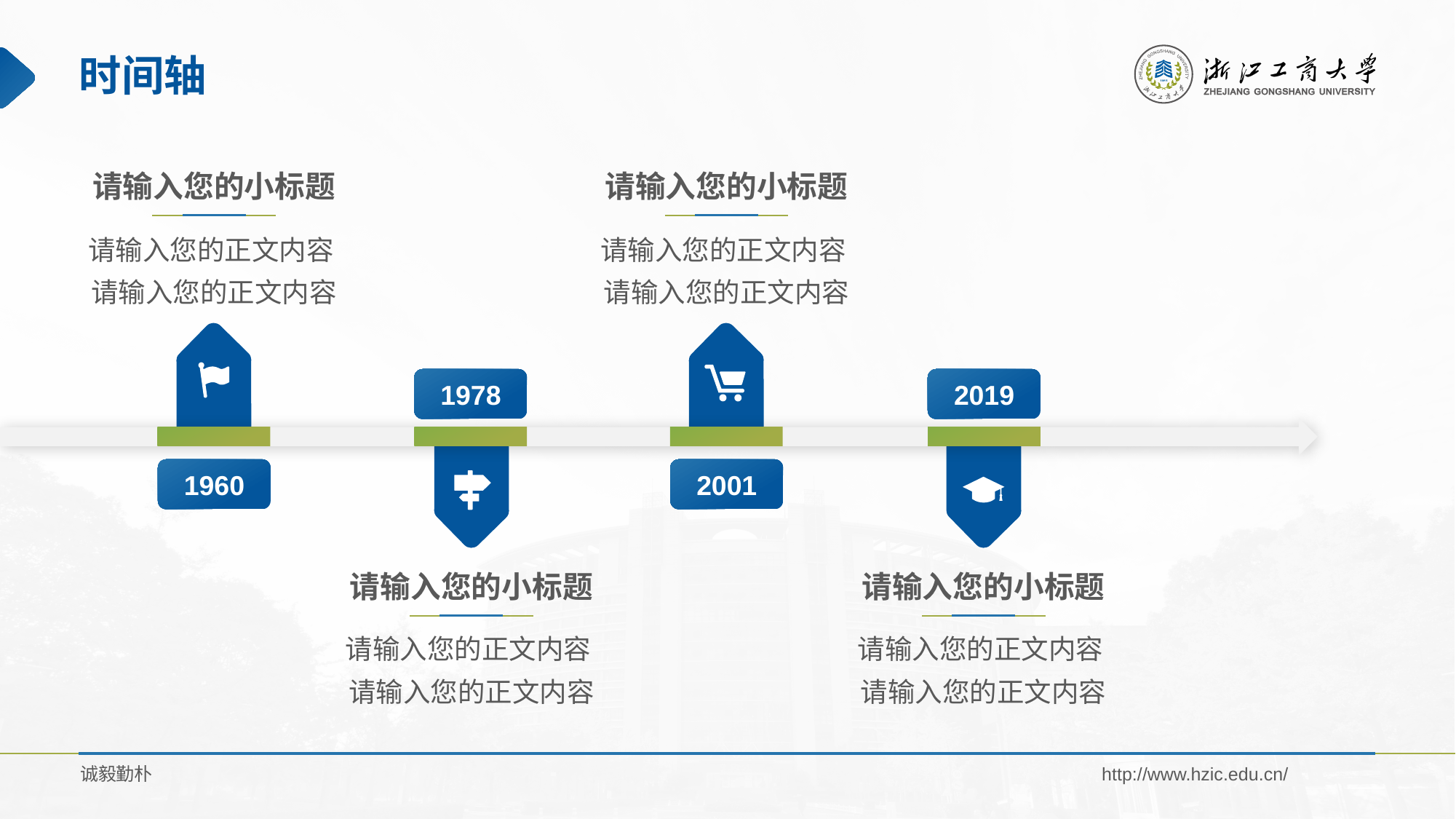

# 时间轴
请输入您的小标题
请输入您的正文内容
请输入您的正文内容
请输入您的小标题
请输入您的正文内容
请输入您的正文内容

1978
2019

1960
2001

请输入您的小标题
请输入您的正文内容
请输入您的正文内容
请输入您的小标题
请输入您的正文内容
请输入您的正文内容